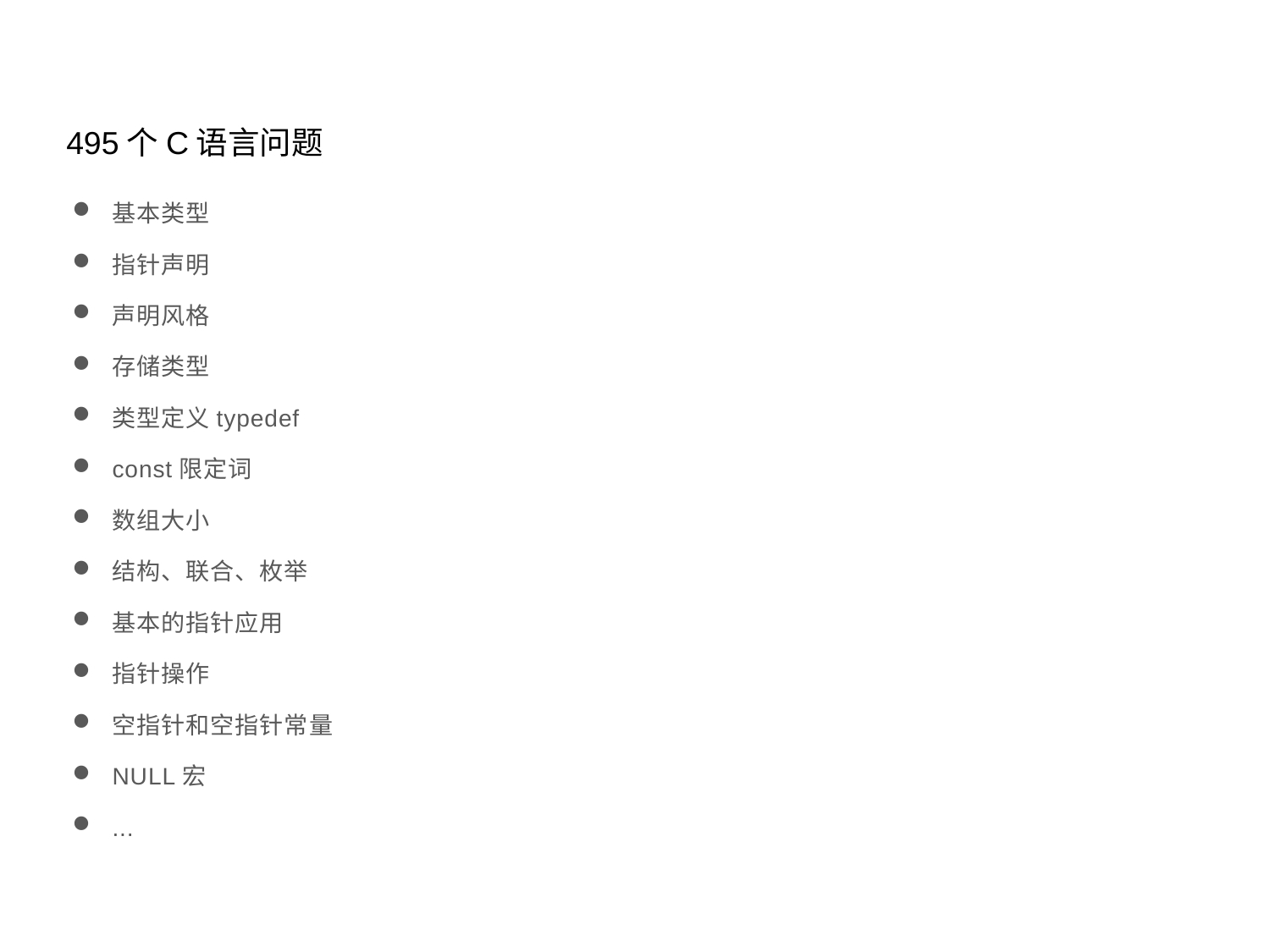

495个C语言问题
基本类型
指针声明
声明风格
存储类型
类型定义typedef
const限定词
数组大小
结构、联合、枚举
基本的指针应用
指针操作
空指针和空指针常量
NULL宏
...